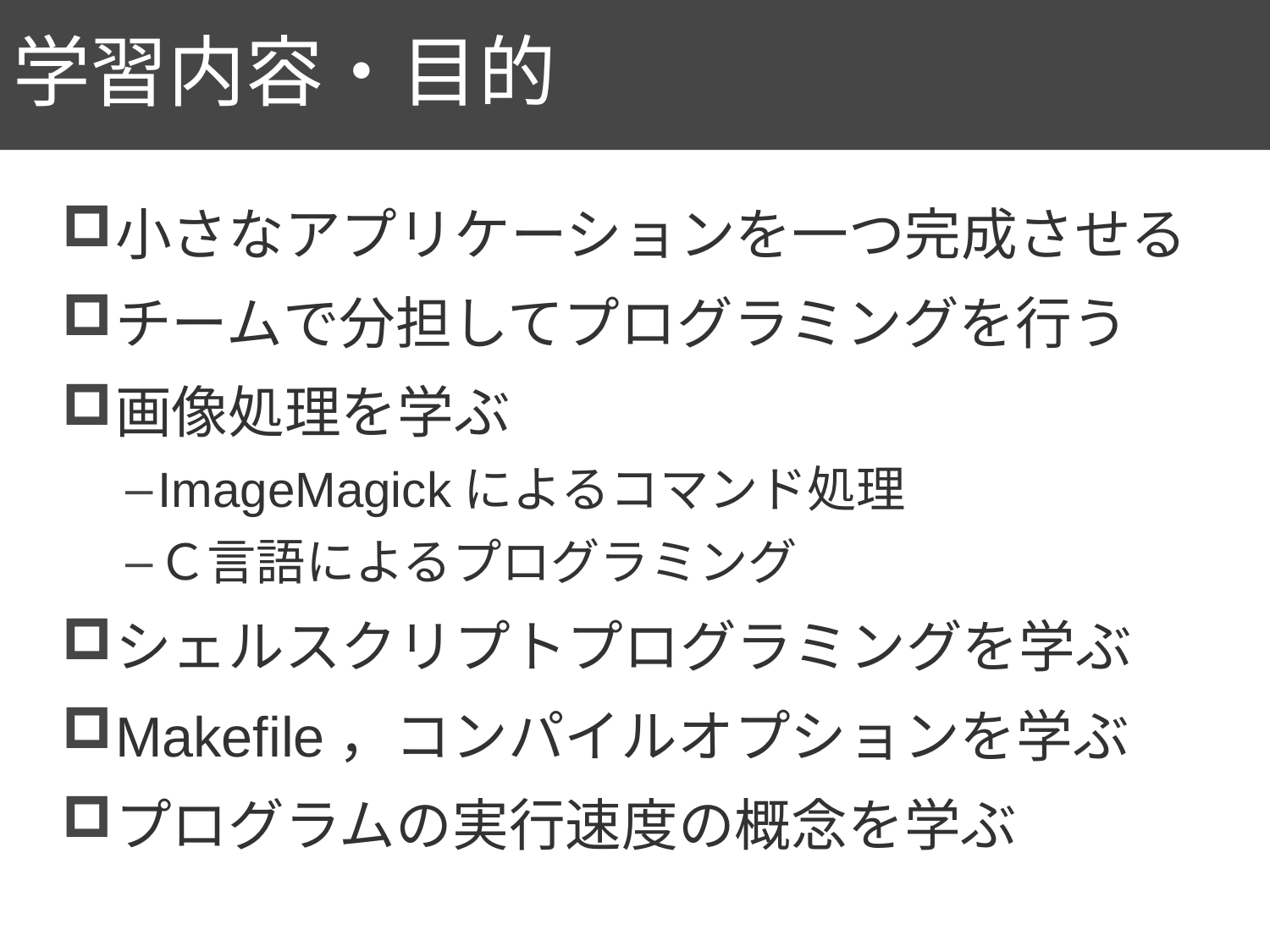

# 学習内容・目的
9
小さなアプリケーションを一つ完成させる
チームで分担してプログラミングを行う
画像処理を学ぶ
ImageMagickによるコマンド処理
Ｃ言語によるプログラミング
シェルスクリプトプログラミングを学ぶ
Makefile，コンパイルオプションを学ぶ
プログラムの実行速度の概念を学ぶ